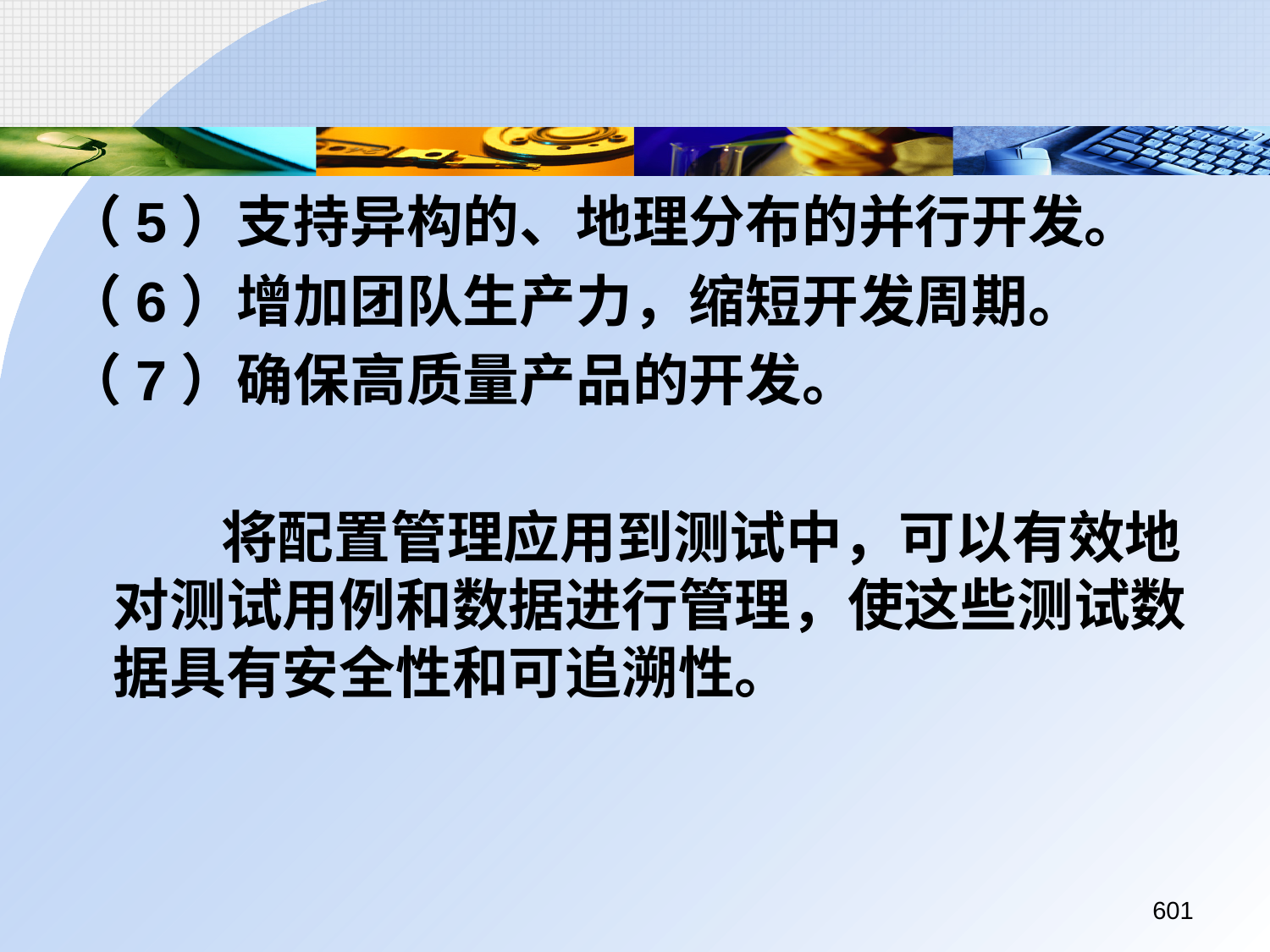

（5）支持异构的、地理分布的并行开发。
（6）增加团队生产力，缩短开发周期。
（7）确保高质量产品的开发。

           将配置管理应用到测试中，可以有效地对测试用例和数据进行管理，使这些测试数据具有安全性和可追溯性。

601